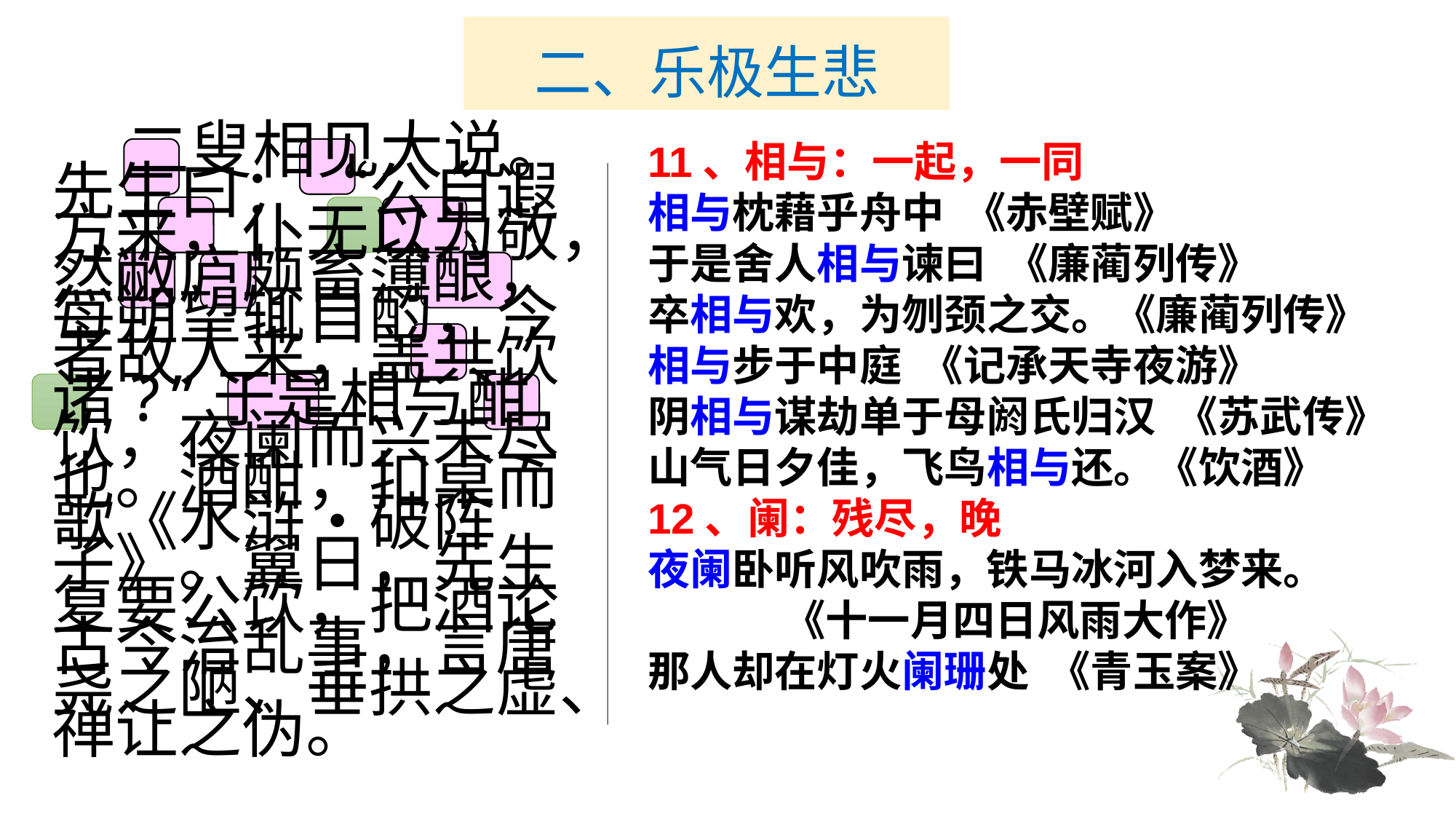

# 二、乐极生悲
11、相与：一起，一同
相与枕藉乎舟中  《赤壁赋》
于是舍人相与谏曰  《廉蔺列传》
卒相与欢，为刎颈之交。《廉蔺列传》
相与步于中庭  《记承天寺夜游》
阴相与谋劫单于母阏氏归汉  《苏武传》
山气日夕佳，飞鸟相与还。《饮酒》
12、阑：残尽，晚
夜阑卧听风吹雨，铁马冰河入梦来。
             《十一月四日风雨大作》
那人却在灯火阑珊处  《青玉案》
　　   二叟相见大说。先生曰：“公自遐方来，仆无以为敬，然敝庐颇畜薄酿，每朔望辄自酌，今者故人来，盖共饮诸?”于是相与酣饮，夜阑而兴未尽也。酒酣，扣桌而歌《水浒•破阵子》。翼日，先生复要公饮，把酒论古今治乱事，言唐尧之陋、垂拱之虚、禅让之伪。